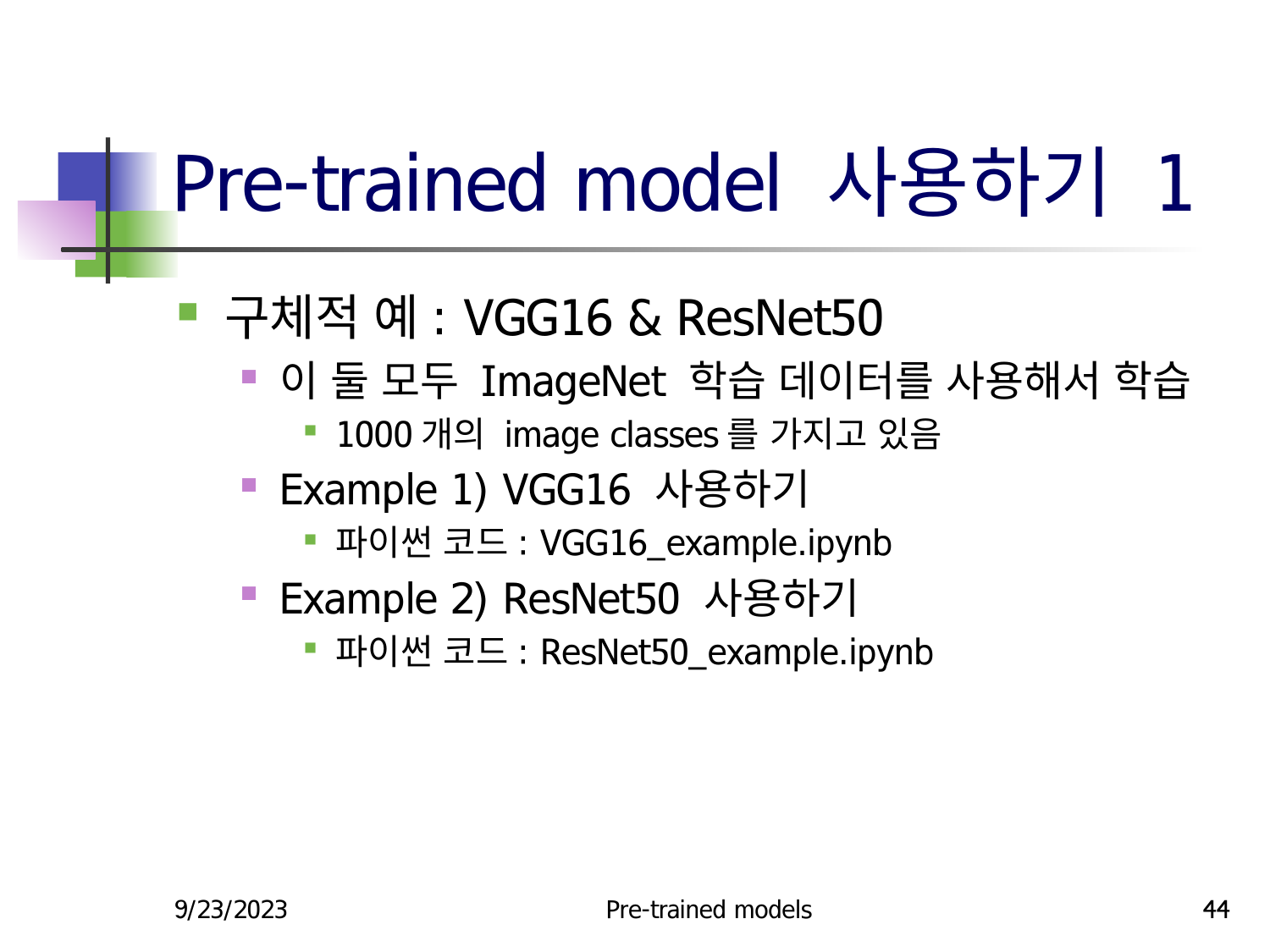

# Pre-trained model 사용하기 1
구체적 예: VGG16 & ResNet50
이 둘 모두 ImageNet 학습 데이터를 사용해서 학습
1000개의 image classes를 가지고 있음
Example 1) VGG16 사용하기
파이썬 코드: VGG16_example.ipynb
Example 2) ResNet50 사용하기
파이썬 코드: ResNet50_example.ipynb
9/23/2023
Pre-trained models
44